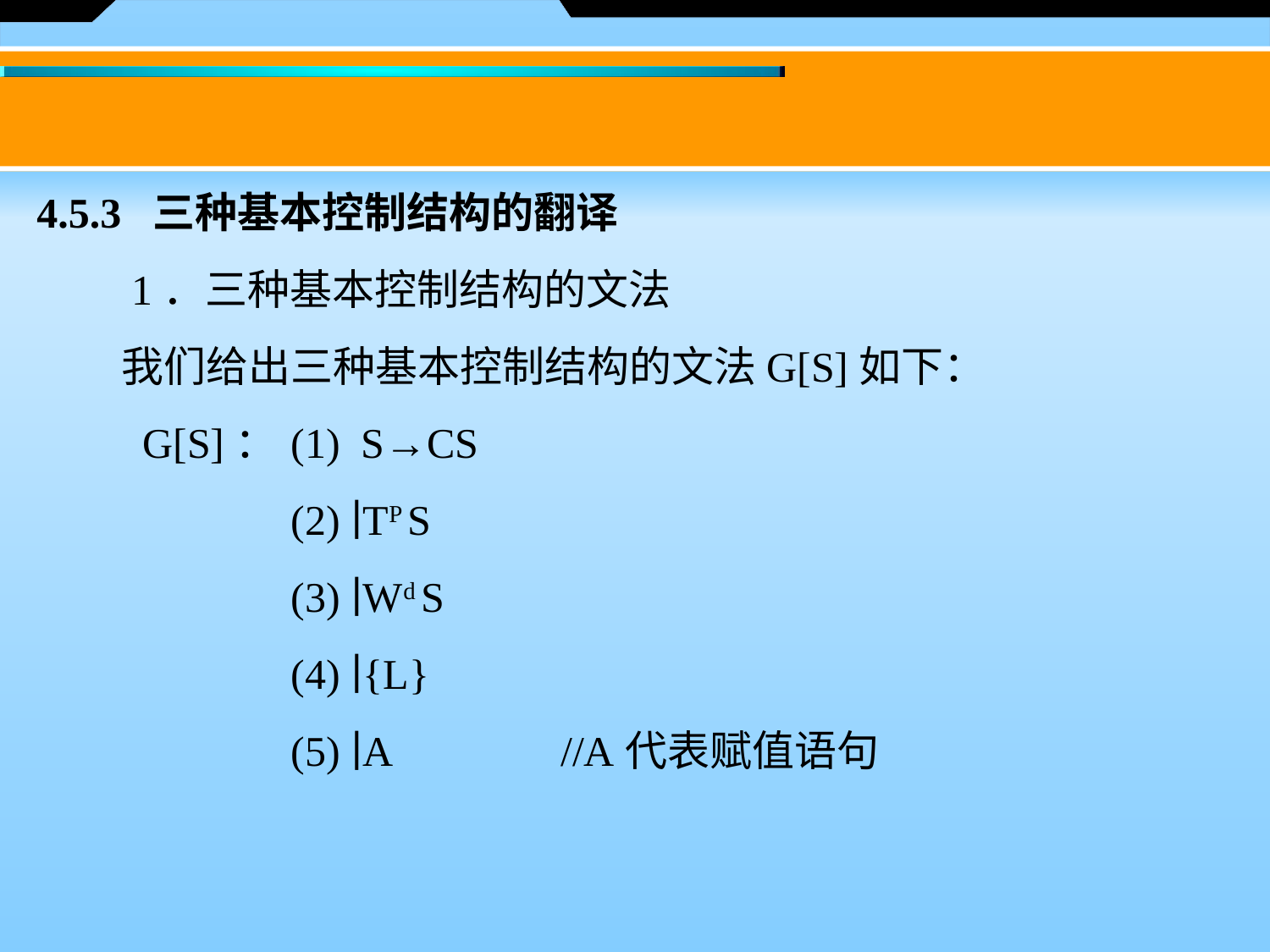

4.5.3  三种基本控制结构的翻译
　　1．三种基本控制结构的文法
　　我们给出三种基本控制结构的文法G[S]如下：
          G[S]：	(1)  S→CS
                	(2) ∣TP S
                    	(3) ∣Wd S
                    	(4) ∣{L}
                    	(5) ∣A                //A代表赋值语句